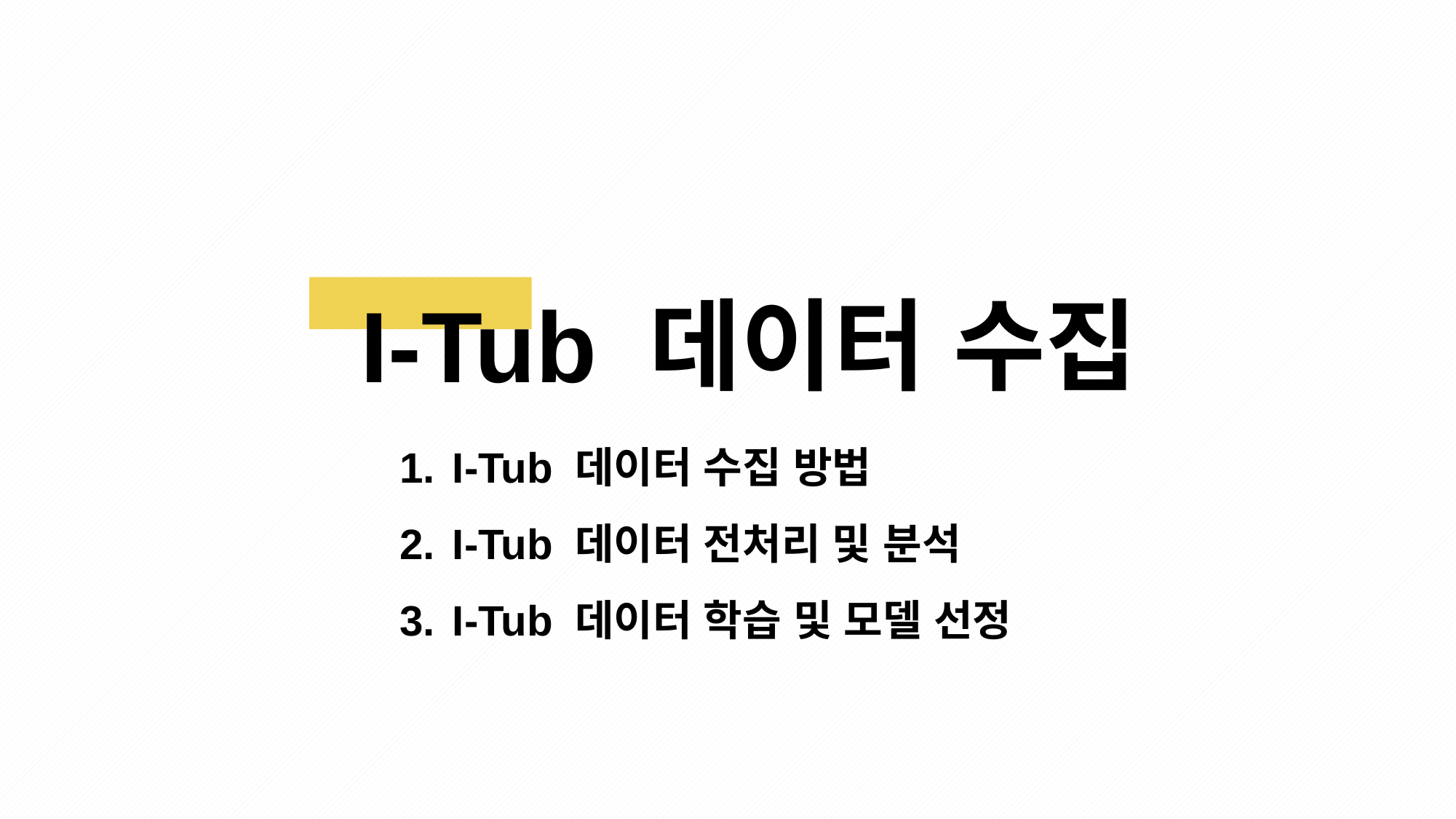

I-Tub 데이터 수집

 I-Tub 데이터 수집 방법
 I-Tub 데이터 전처리 및 분석
 I-Tub 데이터 학습 및 모델 선정